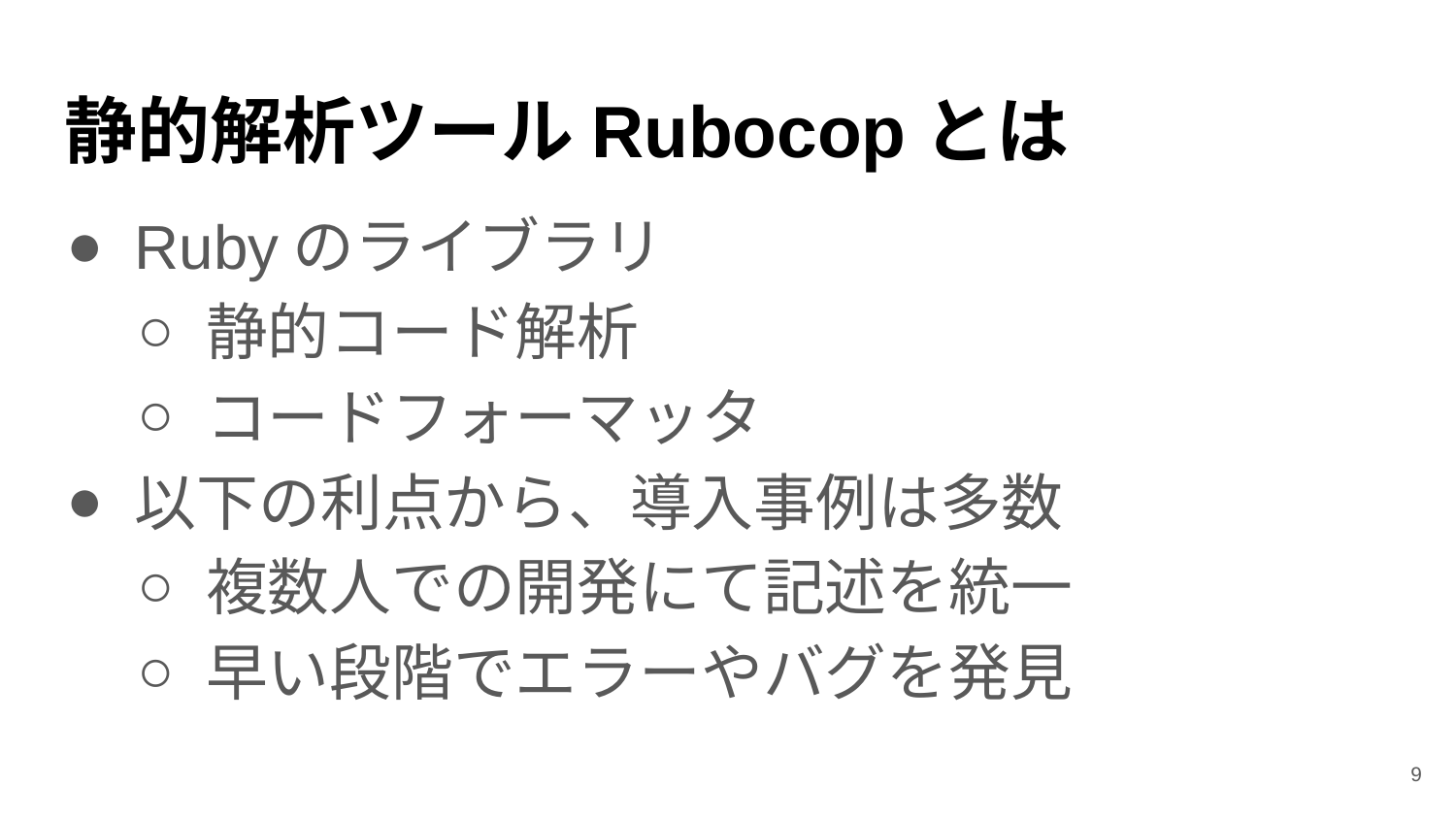

# 静的解析ツールRubocopとは
Rubyのライブラリ
静的コード解析
コードフォーマッタ
以下の利点から、導入事例は多数
複数人での開発にて記述を統一
早い段階でエラーやバグを発見
9